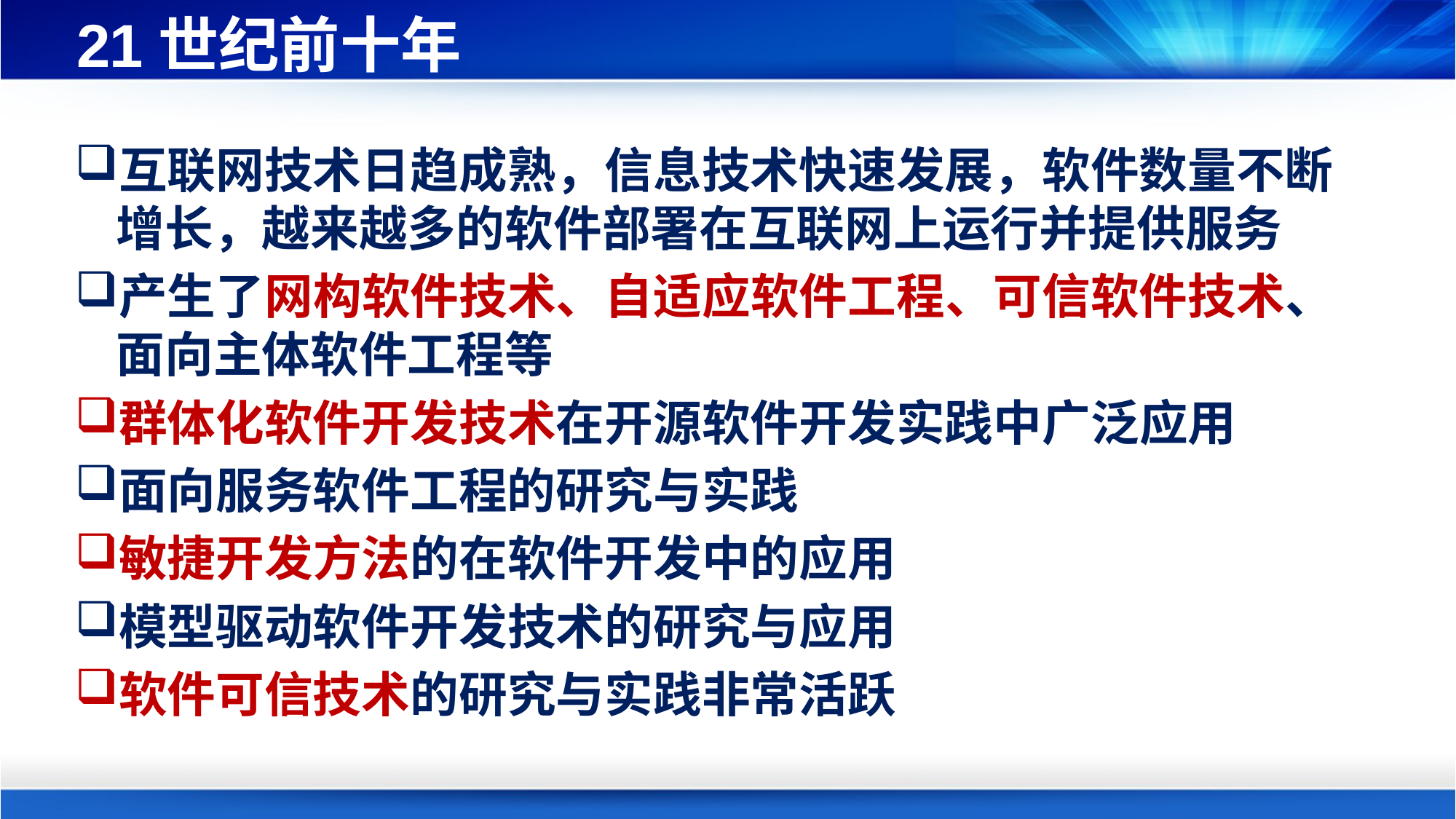

# 21世纪前十年
互联网技术日趋成熟，信息技术快速发展，软件数量不断增长，越来越多的软件部署在互联网上运行并提供服务
产生了网构软件技术、自适应软件工程、可信软件技术、面向主体软件工程等
群体化软件开发技术在开源软件开发实践中广泛应用
面向服务软件工程的研究与实践
敏捷开发方法的在软件开发中的应用
模型驱动软件开发技术的研究与应用
软件可信技术的研究与实践非常活跃